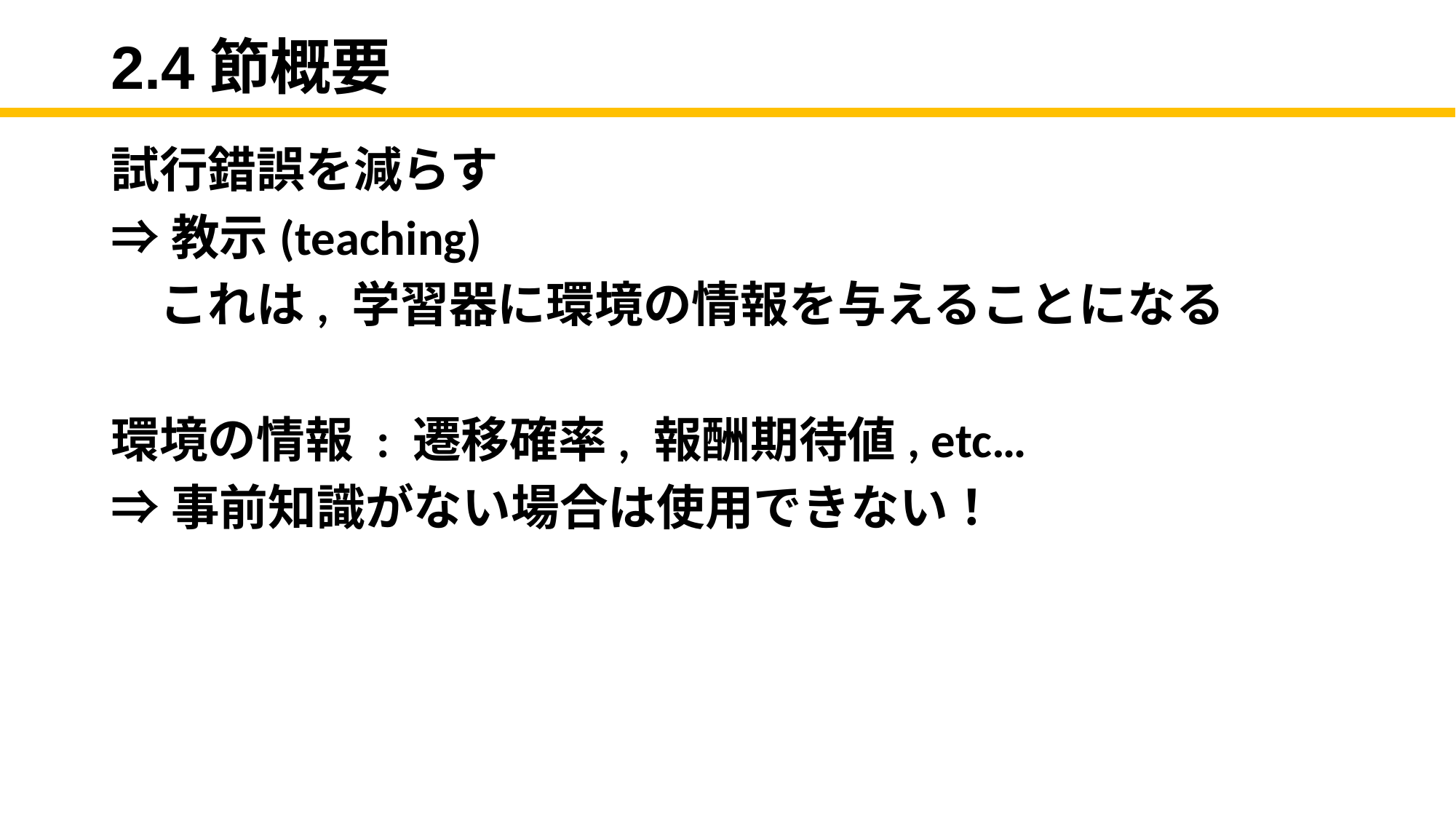

# 2.4節概要
試行錯誤を減らす
⇒教示(teaching)
　これは, 学習器に環境の情報を与えることになる

環境の情報 : 遷移確率, 報酬期待値, etc…
⇒事前知識がない場合は使用できない！